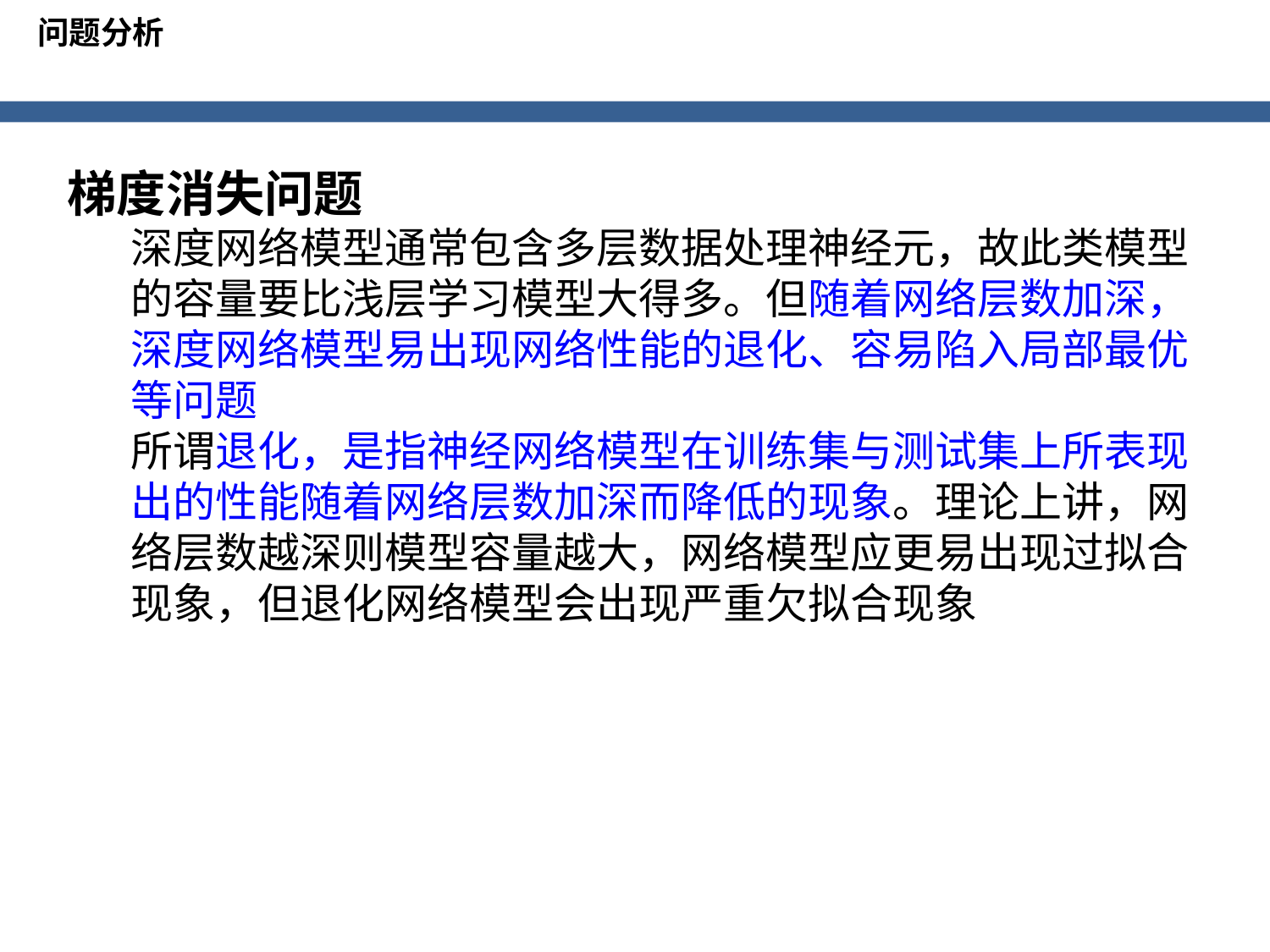

问题分析
梯度消失问题
深度网络模型通常包含多层数据处理神经元，故此类模型的容量要比浅层学习模型大得多。但随着网络层数加深，深度网络模型易出现网络性能的退化、容易陷入局部最优等问题
所谓退化，是指神经网络模型在训练集与测试集上所表现出的性能随着网络层数加深而降低的现象。理论上讲，网络层数越深则模型容量越大，网络模型应更易出现过拟合现象，但退化网络模型会出现严重欠拟合现象